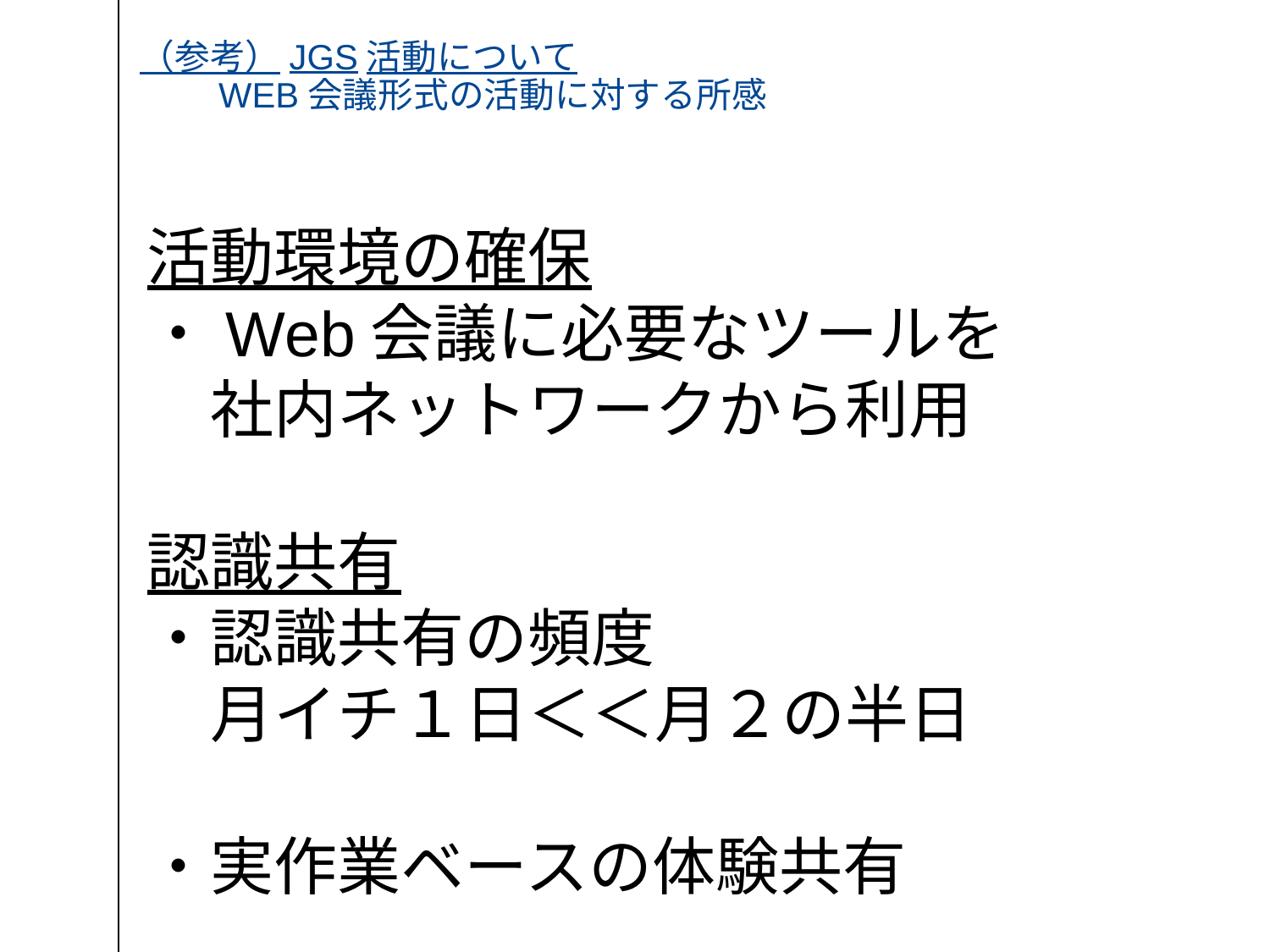

# （参考）JGS活動について 　　WEB会議形式の活動に対する所感
活動環境の確保
・Web会議に必要なツールを
　社内ネットワークから利用

認識共有
・認識共有の頻度
　月イチ１日＜＜月２の半日

・実作業ベースの体験共有